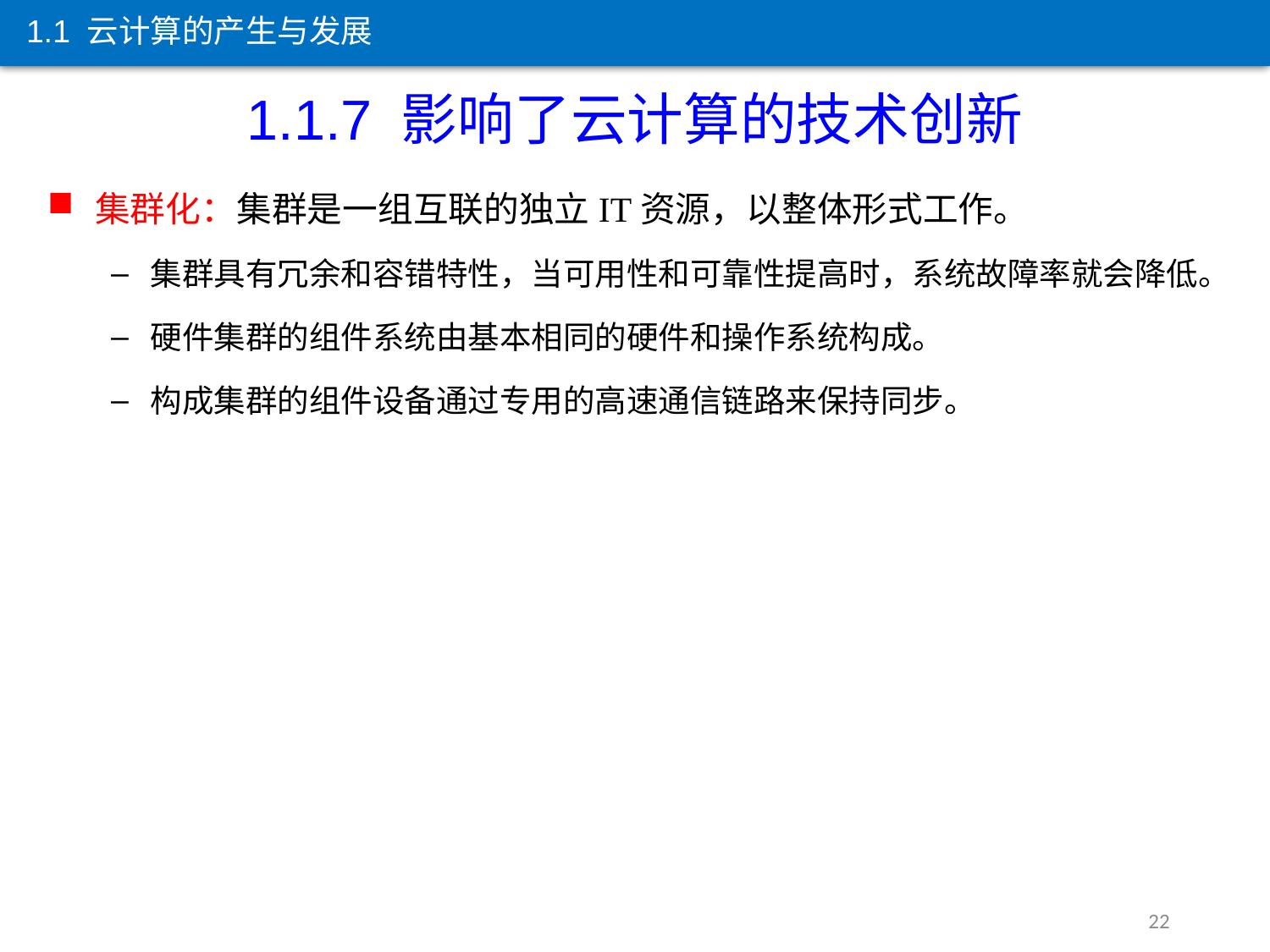

1.1 云计算的产生与发展
1.1.7 影响了云计算的技术创新
集群化：集群是一组互联的独立IT资源，以整体形式工作。
集群具有冗余和容错特性，当可用性和可靠性提高时，系统故障率就会降低。
硬件集群的组件系统由基本相同的硬件和操作系统构成。
构成集群的组件设备通过专用的高速通信链路来保持同步。
22